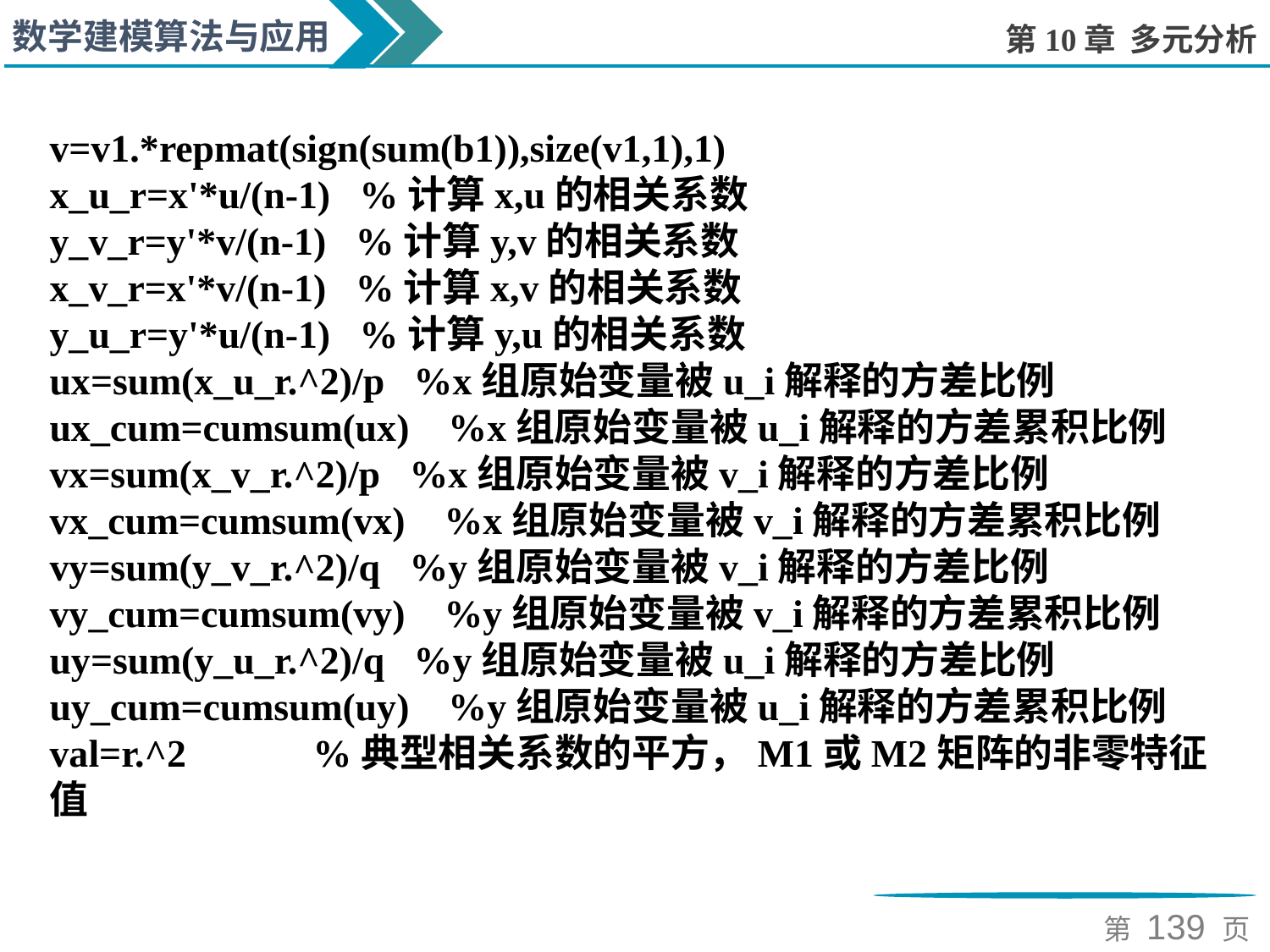

v=v1.*repmat(sign(sum(b1)),size(v1,1),1)
x_u_r=x'*u/(n-1)   %计算x,u的相关系数
y_v_r=y'*v/(n-1)   %计算y,v的相关系数
x_v_r=x'*v/(n-1)   %计算x,v的相关系数
y_u_r=y'*u/(n-1)   %计算y,u的相关系数
ux=sum(x_u_r.^2)/p   %x组原始变量被u_i解释的方差比例
ux_cum=cumsum(ux)    %x组原始变量被u_i解释的方差累积比例
vx=sum(x_v_r.^2)/p   %x组原始变量被v_i解释的方差比例
vx_cum=cumsum(vx)    %x组原始变量被v_i解释的方差累积比例
vy=sum(y_v_r.^2)/q   %y组原始变量被v_i解释的方差比例
vy_cum=cumsum(vy)    %y组原始变量被v_i解释的方差累积比例
uy=sum(y_u_r.^2)/q   %y组原始变量被u_i解释的方差比例
uy_cum=cumsum(uy)    %y组原始变量被u_i解释的方差累积比例
val=r.^2             %典型相关系数的平方，M1或M2矩阵的非零特征值